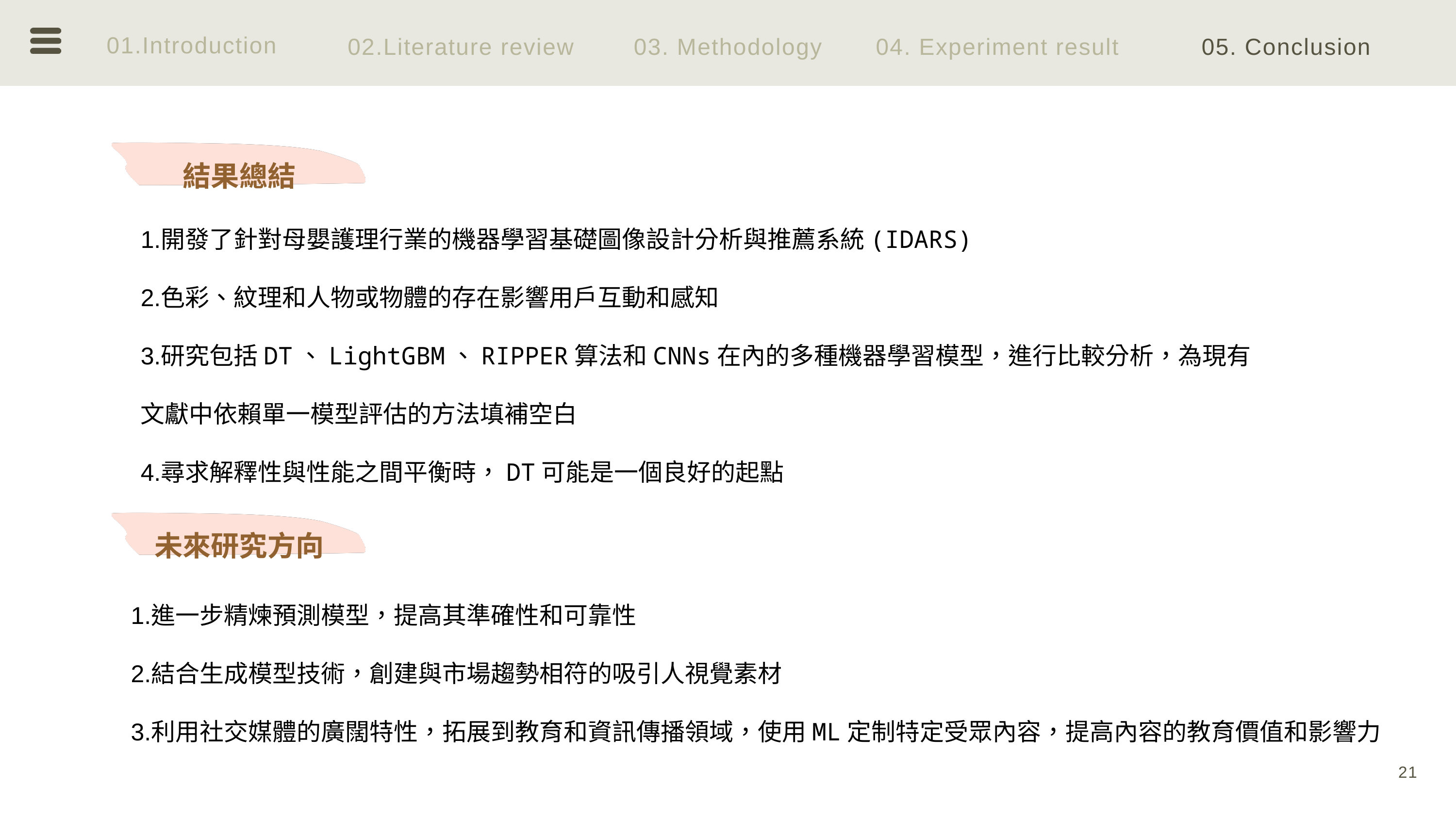

01.Introduction
02.Literature review
03. Methodology
04. Experiment result
05. Conclusion

結果總結
開發了針對母嬰護理行業的機器學習基礎圖像設計分析與推薦系統(IDARS)
色彩、紋理和人物或物體的存在影響用戶互動和感知
研究包括DT、LightGBM、RIPPER算法和CNNs在內的多種機器學習模型，進行比較分析，為現有文獻中依賴單一模型評估的方法填補空白
尋求解釋性與性能之間平衡時，DT可能是一個良好的起點

未來研究方向
進一步精煉預測模型，提高其準確性和可靠性
結合生成模型技術，創建與市場趨勢相符的吸引人視覺素材
利用社交媒體的廣闊特性，拓展到教育和資訊傳播領域，使用ML定制特定受眾內容，提高內容的教育價值和影響力
21